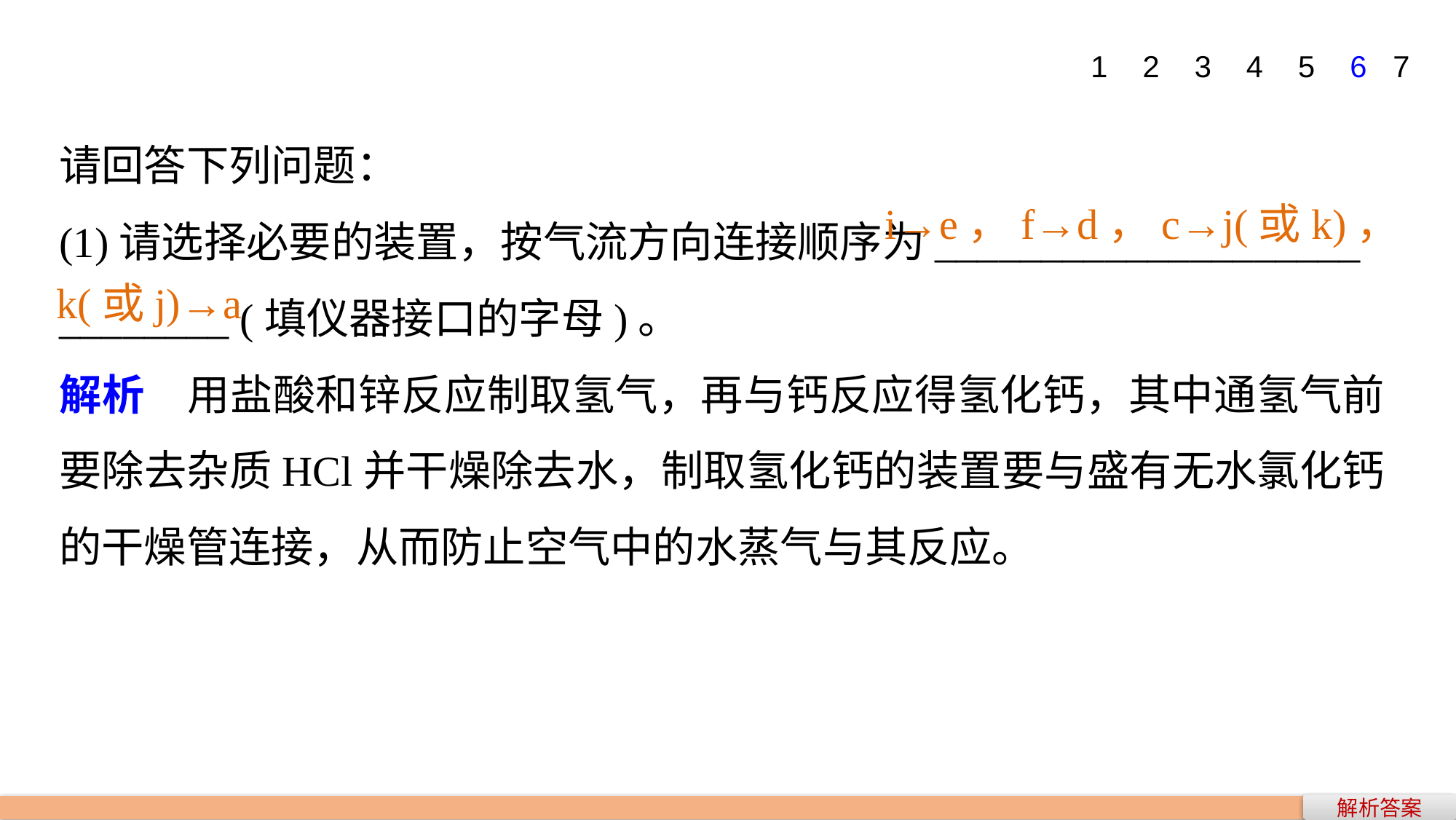

1
2
3
4
5
6
7
请回答下列问题：
(1)请选择必要的装置，按气流方向连接顺序为____________________
________ (填仪器接口的字母)。
解析　用盐酸和锌反应制取氢气，再与钙反应得氢化钙，其中通氢气前要除去杂质HCl并干燥除去水，制取氢化钙的装置要与盛有无水氯化钙的干燥管连接，从而防止空气中的水蒸气与其反应。
i→e，f→d，c→j(或k)，
k(或j)→a
解析答案